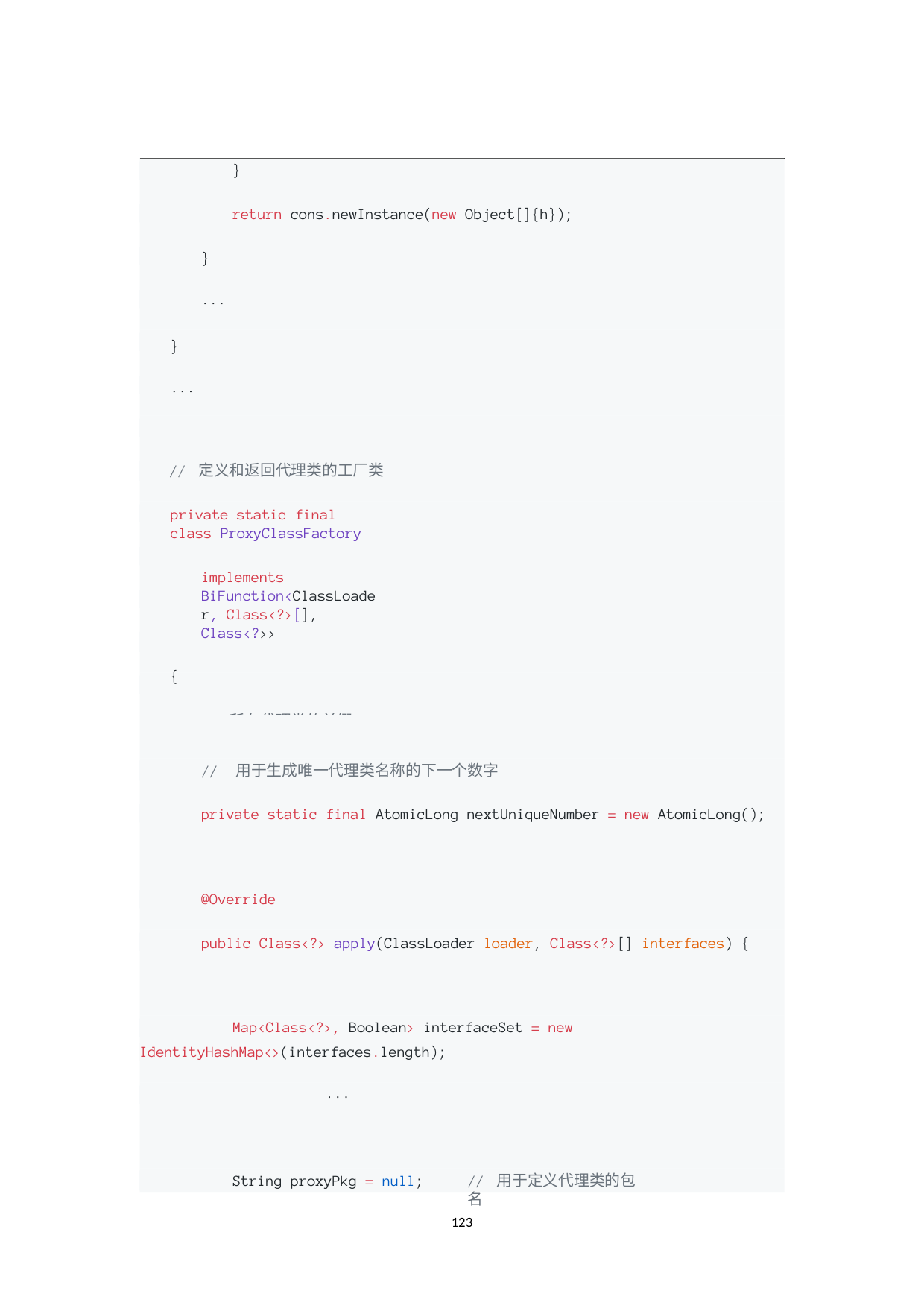

}

return cons.newInstance(new Object[]{h});

}

···

}

···

// 定义和返回代理类的工厂类

private static final class ProxyClassFactory

implements BiFunction<ClassLoader, Class<?>[], Class<?>>

{

// 所有代理类的前缀

private static final String proxyClassNamePrefix = "$Proxy";

//	用于生成唯一代理类名称的下一个数字

private static final AtomicLong nextUniqueNumber = new AtomicLong();

@Override

public Class<?> apply(ClassLoader loader, Class<?>[] interfaces) {

Map<Class<?>, Boolean> interfaceSet = new  IdentityHashMap<>(interfaces.length);

···

String proxyPkg = null;
// 用于定义代理类的包名

123